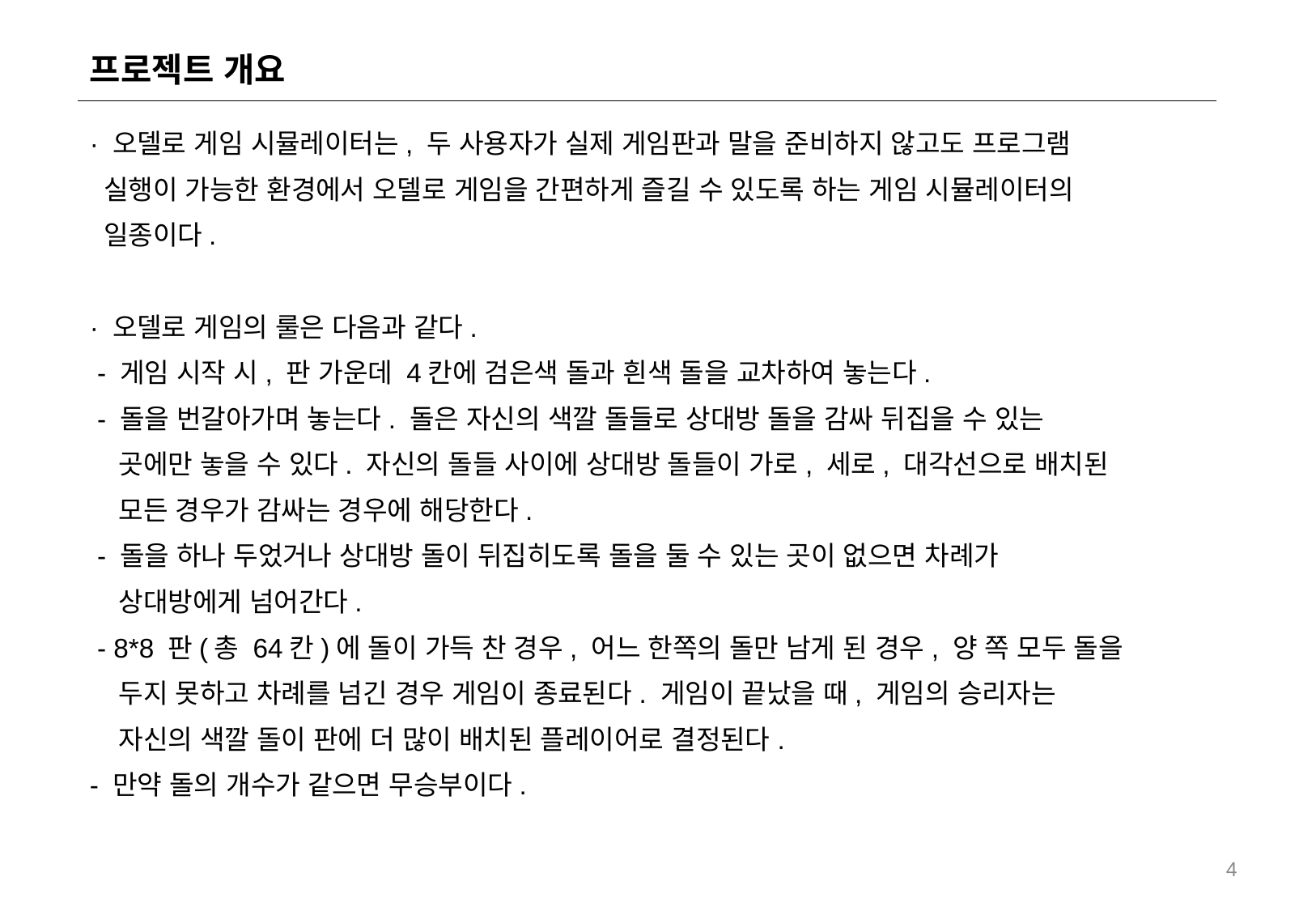

# 프로젝트 개요
· 오델로 게임 시뮬레이터는, 두 사용자가 실제 게임판과 말을 준비하지 않고도 프로그램
 실행이 가능한 환경에서 오델로 게임을 간편하게 즐길 수 있도록 하는 게임 시뮬레이터의
 일종이다.

· 오델로 게임의 룰은 다음과 같다.
 - 게임 시작 시, 판 가운데 4칸에 검은색 돌과 흰색 돌을 교차하여 놓는다.
 - 돌을 번갈아가며 놓는다. 돌은 자신의 색깔 돌들로 상대방 돌을 감싸 뒤집을 수 있는
   곳에만 놓을 수 있다. 자신의 돌들 사이에 상대방 돌들이 가로, 세로, 대각선으로 배치된
   모든 경우가 감싸는 경우에 해당한다.
 - 돌을 하나 두었거나 상대방 돌이 뒤집히도록 돌을 둘 수 있는 곳이 없으면 차례가
   상대방에게 넘어간다.
 - 8*8 판(총 64칸)에 돌이 가득 찬 경우, 어느 한쪽의 돌만 남게 된 경우, 양 쪽 모두 돌을
   두지 못하고 차례를 넘긴 경우 게임이 종료된다. 게임이 끝났을 때, 게임의 승리자는
   자신의 색깔 돌이 판에 더 많이 배치된 플레이어로 결정된다.
- 만약 돌의 개수가 같으면 무승부이다.

4